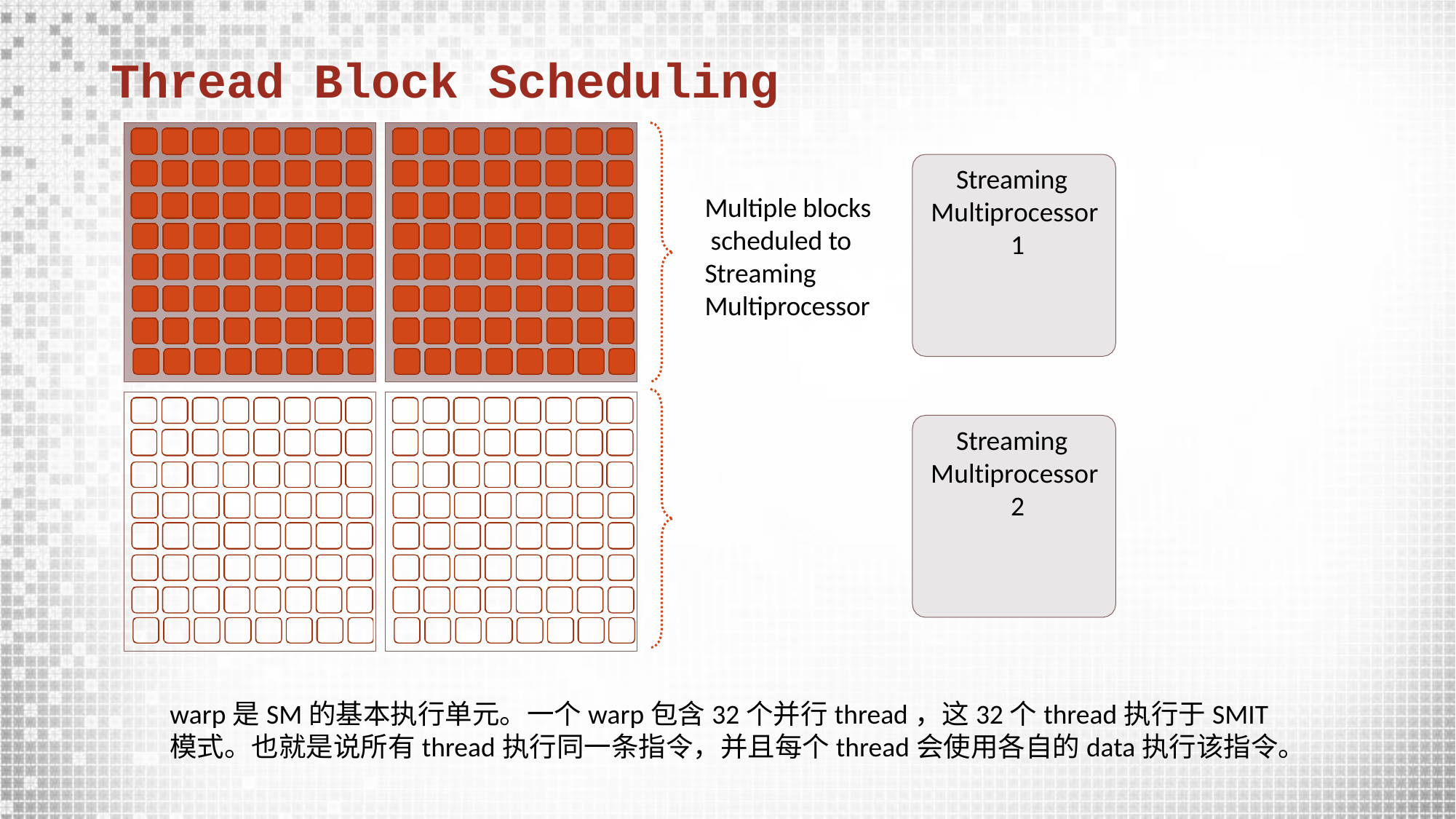

# Thread Block Scheduling

Streaming  Multiprocessor  1
Multiple blocks  scheduled to  Streaming  Multiprocessor

Streaming  Multiprocessor  2
warp是SM的基本执行单元。一个warp包含32个并行thread，这32个thread执行于SMIT模式。也就是说所有thread执行同一条指令，并且每个thread会使用各自的data执行该指令。